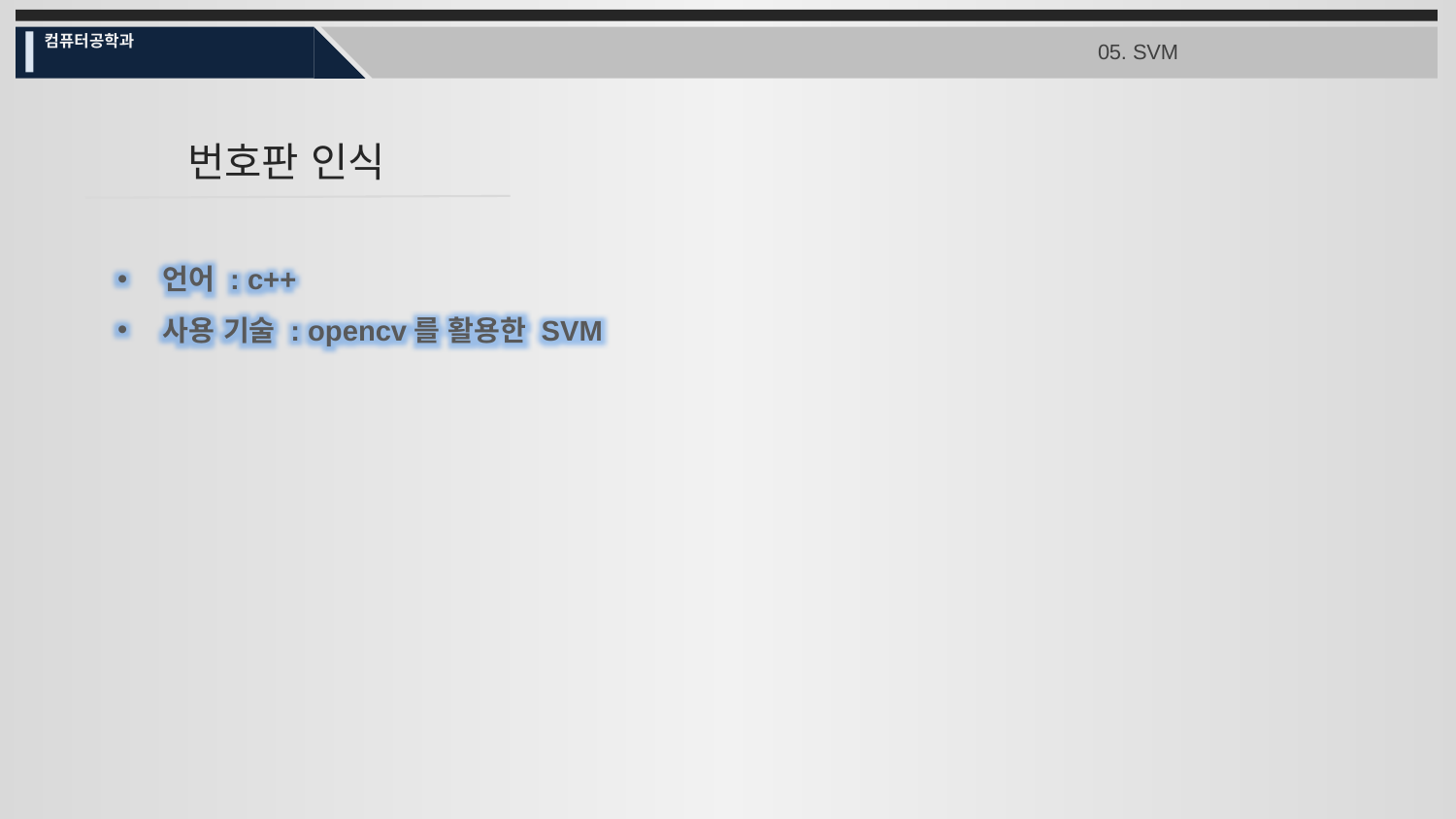

컴퓨터공학과

05. SVM
번호판 인식
언어 : c++
사용 기술 : opencv를 활용한 SVM